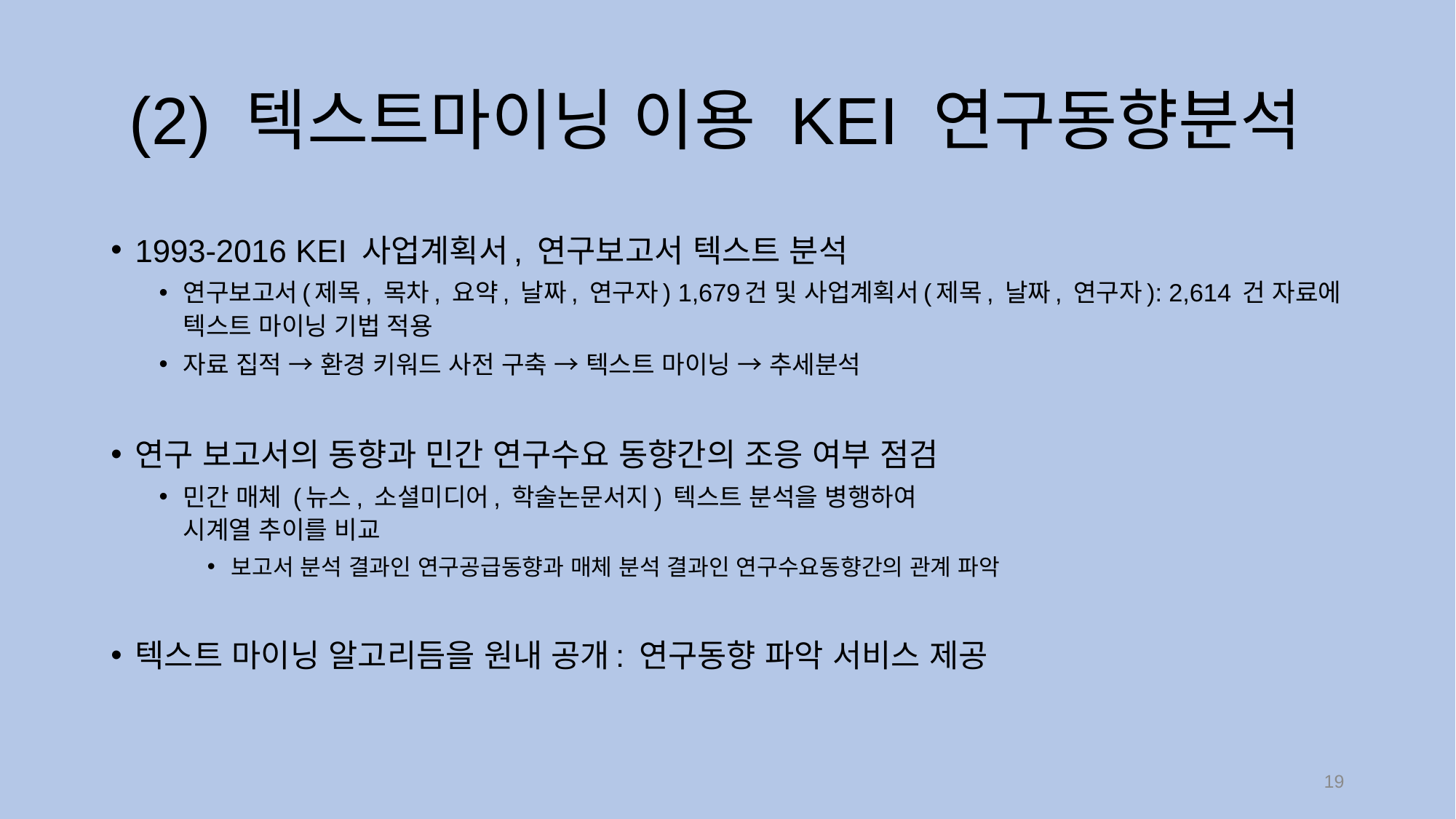

# (2) 텍스트마이닝 이용 KEI 연구동향분석
1993-2016 KEI 사업계획서, 연구보고서 텍스트 분석
연구보고서(제목, 목차, 요약, 날짜, 연구자) 1,679건 및 사업계획서(제목, 날짜, 연구자): 2,614 건 자료에 텍스트 마이닝 기법 적용
자료 집적 → 환경 키워드 사전 구축 → 텍스트 마이닝 → 추세분석

연구 보고서의 동향과 민간 연구수요 동향간의 조응 여부 점검
민간 매체 (뉴스, 소셜미디어, 학술논문서지) 텍스트 분석을 병행하여
시계열 추이를 비교
보고서 분석 결과인 연구공급동향과 매체 분석 결과인 연구수요동향간의 관계 파악

텍스트 마이닝 알고리듬을 원내 공개: 연구동향 파악 서비스 제공
19